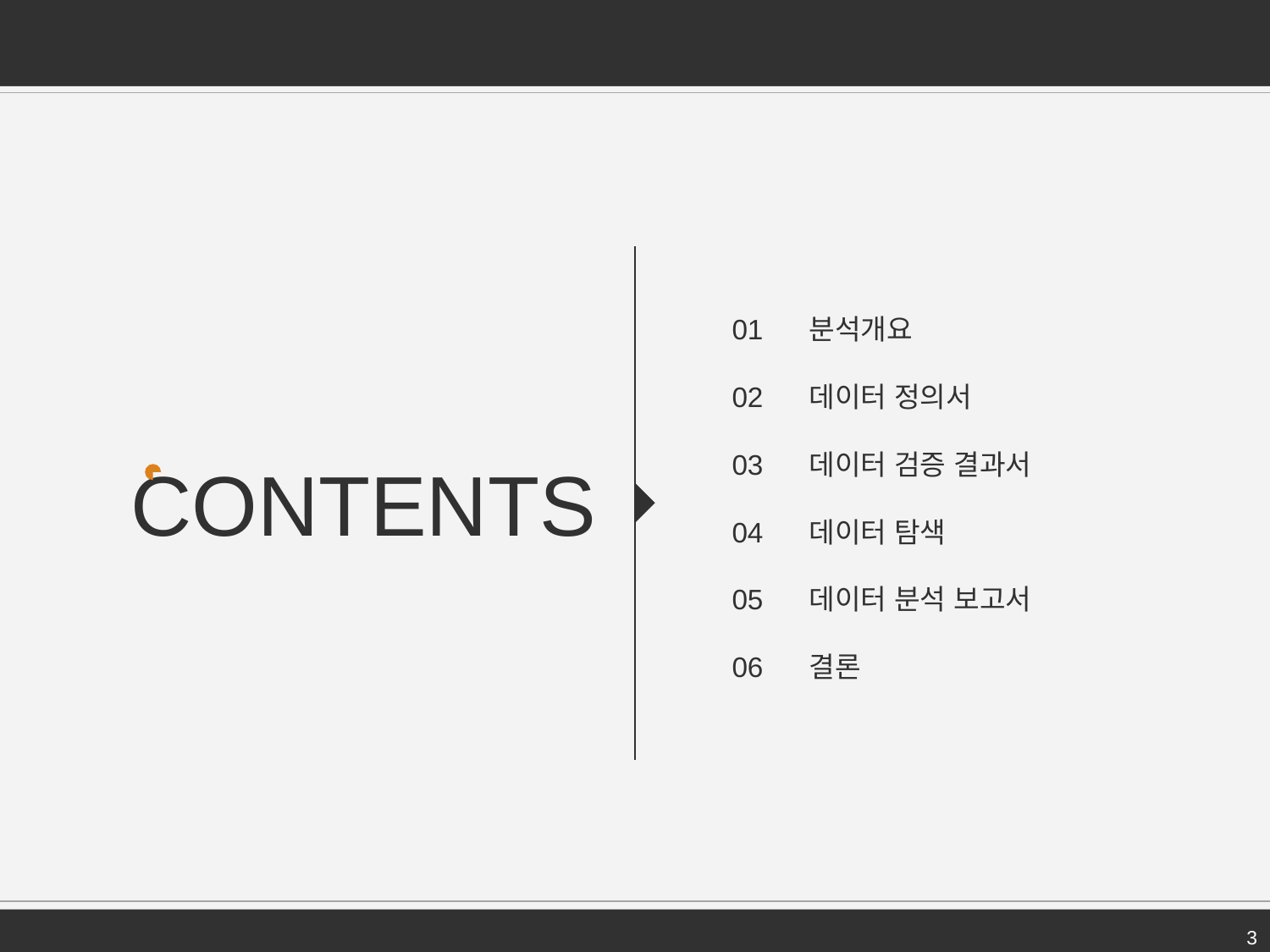

01     분석개요

02     데이터 정의서

03     데이터 검증 결과서

04     데이터 탐색

05     데이터 분석 보고서

06     결론
CONTENTS

3